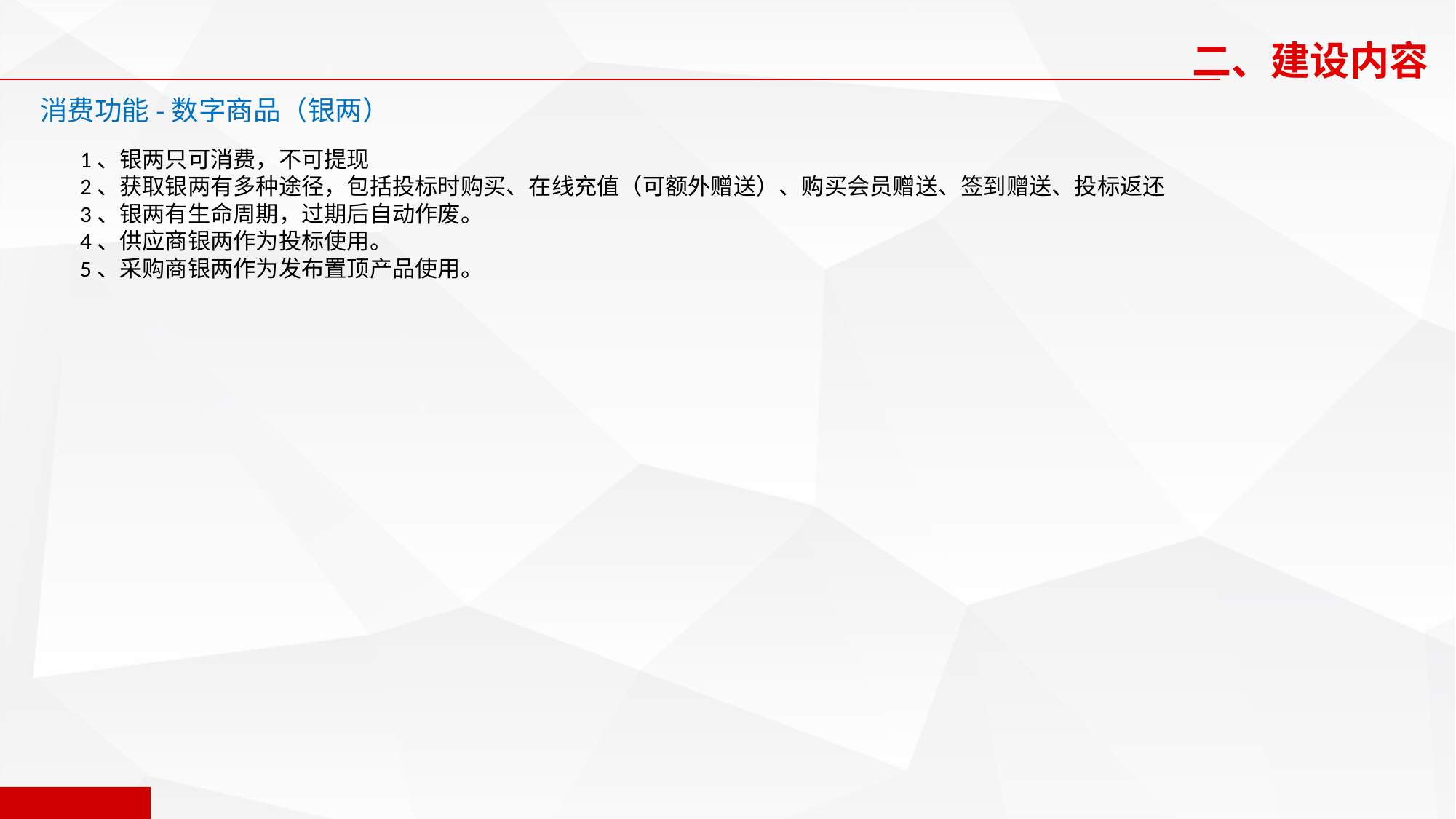

二、建设内容
消费功能-数字商品（银两）
1、银两只可消费，不可提现
2、获取银两有多种途径，包括投标时购买、在线充值（可额外赠送）、购买会员赠送、签到赠送、投标返还
3、银两有生命周期，过期后自动作废。
4、供应商银两作为投标使用。
5、采购商银两作为发布置顶产品使用。